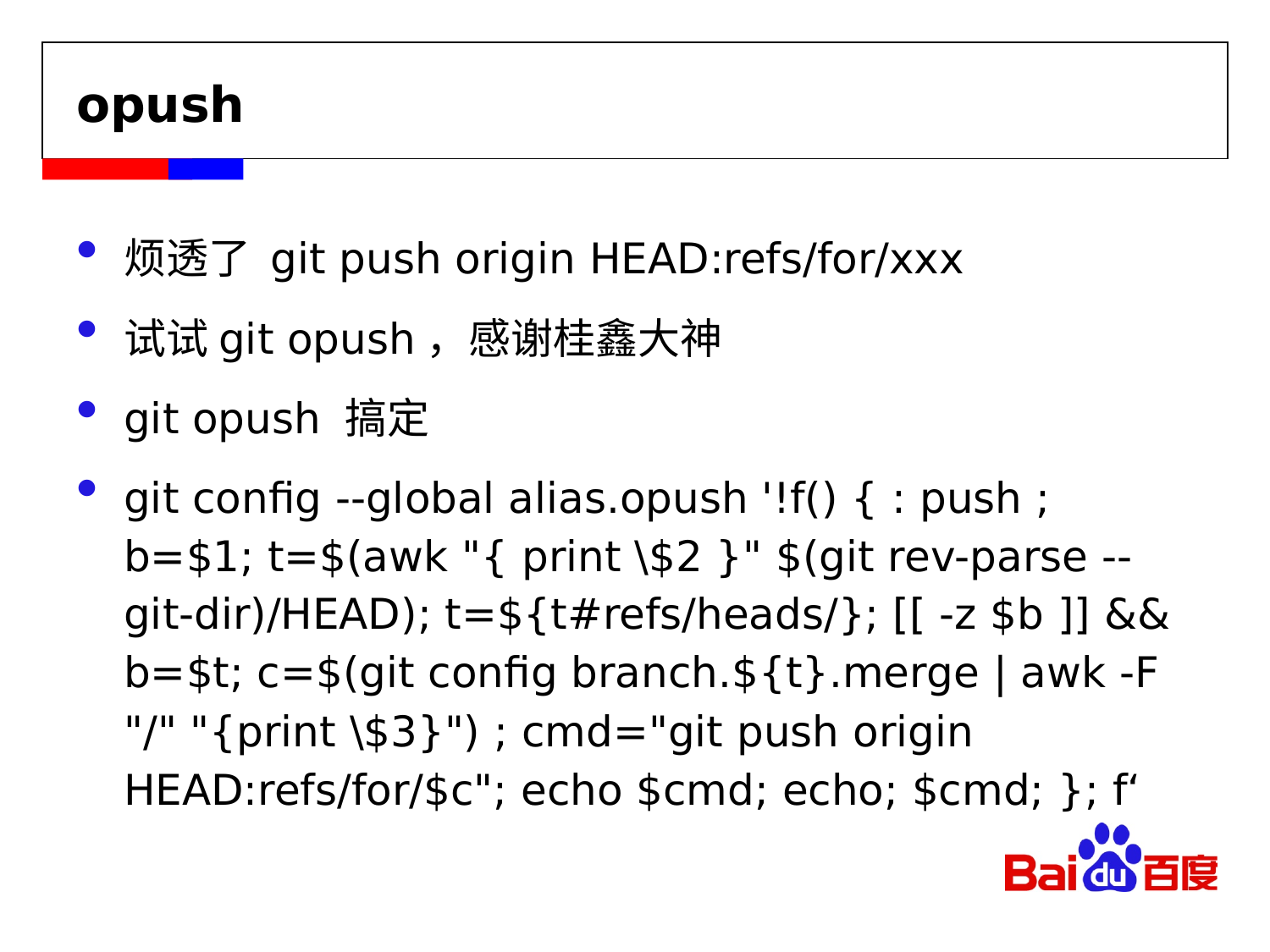

# opush
烦透了 git push origin HEAD:refs/for/xxx
试试git opush，感谢桂鑫大神
git opush 搞定
git config --global alias.opush '!f() { : push ; b=$1; t=$(awk "{ print \$2 }" $(git rev-parse --git-dir)/HEAD); t=${t#refs/heads/}; [[ -z $b ]] && b=$t; c=$(git config branch.${t}.merge | awk -F "/" "{print \$3}") ; cmd="git push origin HEAD:refs/for/$c"; echo $cmd; echo; $cmd; }; f‘